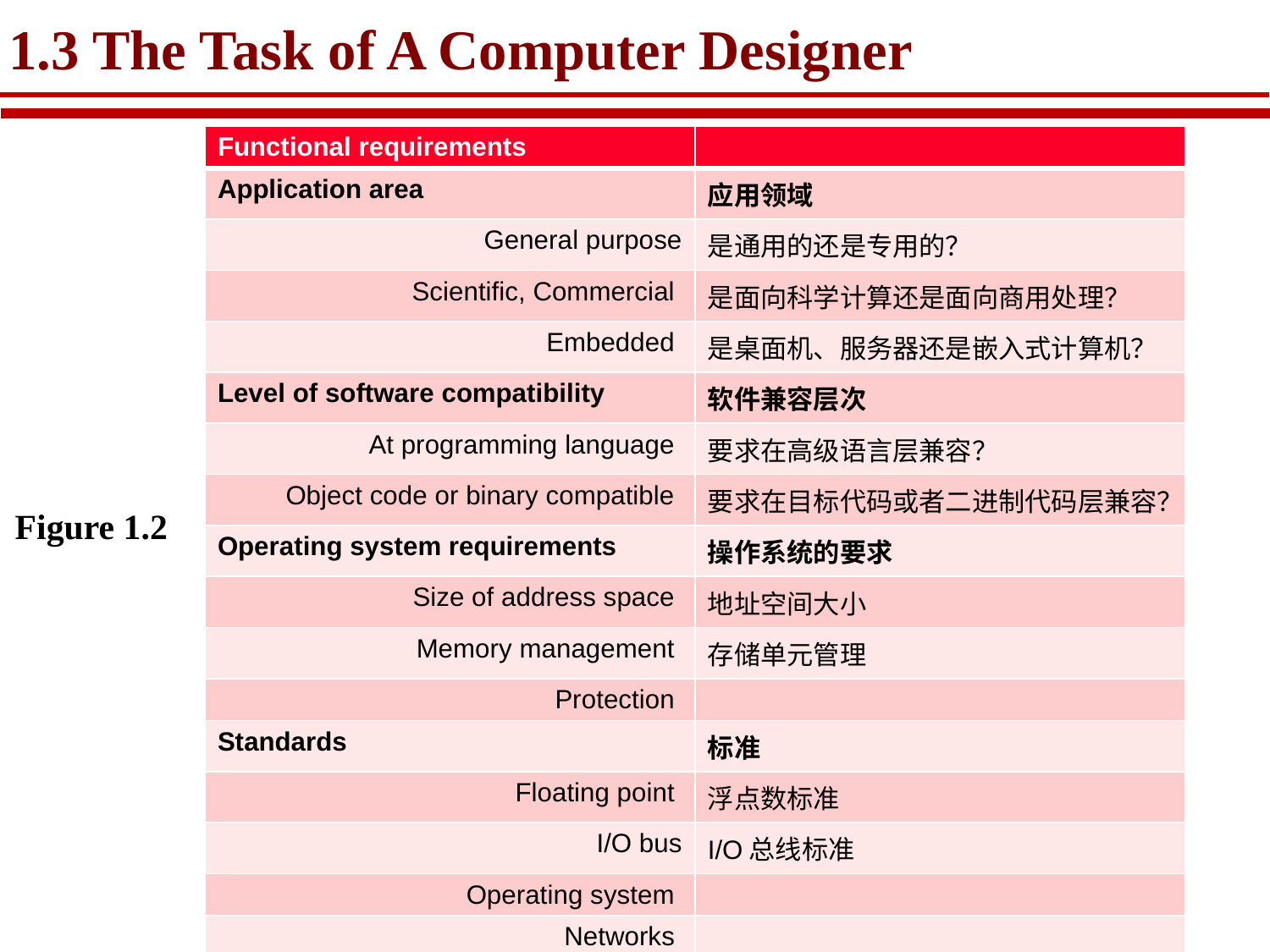

# 1.3 The Task of A Computer Designer
| Functional requirements |  |
| --- | --- |
| Application area | 应用领域 |
| General purpose | 是通用的还是专用的？ |
| Scientific, Commercial | 是面向科学计算还是面向商用处理？ |
| Embedded | 是桌面机、服务器还是嵌入式计算机？ |
| Level of software compatibility | 软件兼容层次 |
| At programming language | 要求在高级语言层兼容？ |
| Object code or binary compatible | 要求在目标代码或者二进制代码层兼容？ |
| Operating system requirements | 操作系统的要求 |
| Size of address space | 地址空间大小 |
| Memory management | 存储单元管理 |
| Protection |  |
| Standards | 标准 |
| Floating point | 浮点数标准 |
| I/O bus | I/O总线标准 |
| Operating system |  |
| Networks |  |
| Programming language |  |
Figure 1.2